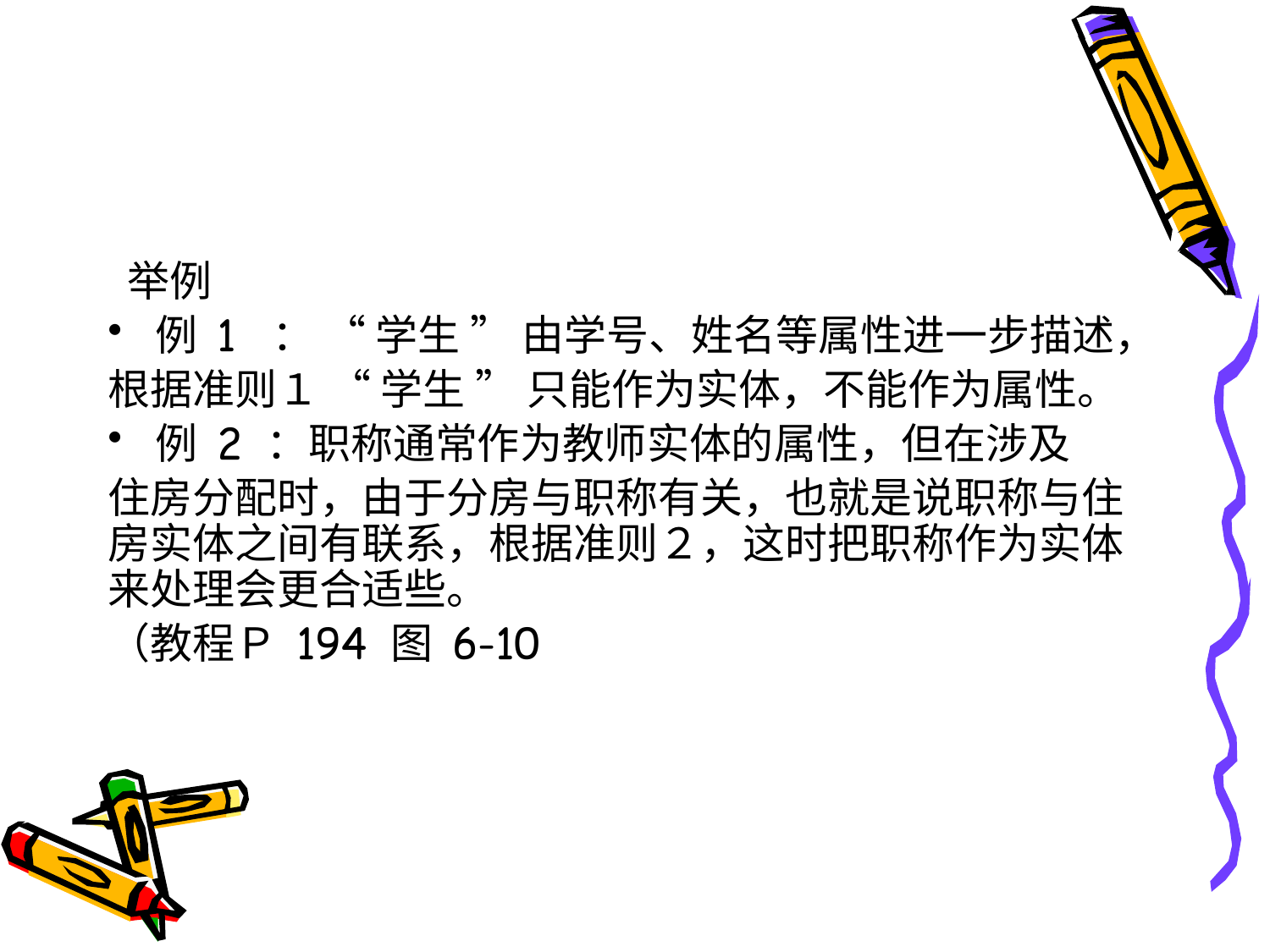

#
 举例
例 1  ： “ 学生 ” 由学号、姓名等属性进一步描述，
根据准则１ “ 学生 ” 只能作为实体，不能作为属性。
例 2 ：职称通常作为教师实体的属性，但在涉及
住房分配时，由于分房与职称有关，也就是说职称与住房实体之间有联系，根据准则２，这时把职称作为实体来处理会更合适些。
（教程Ｐ 194 图 6-10